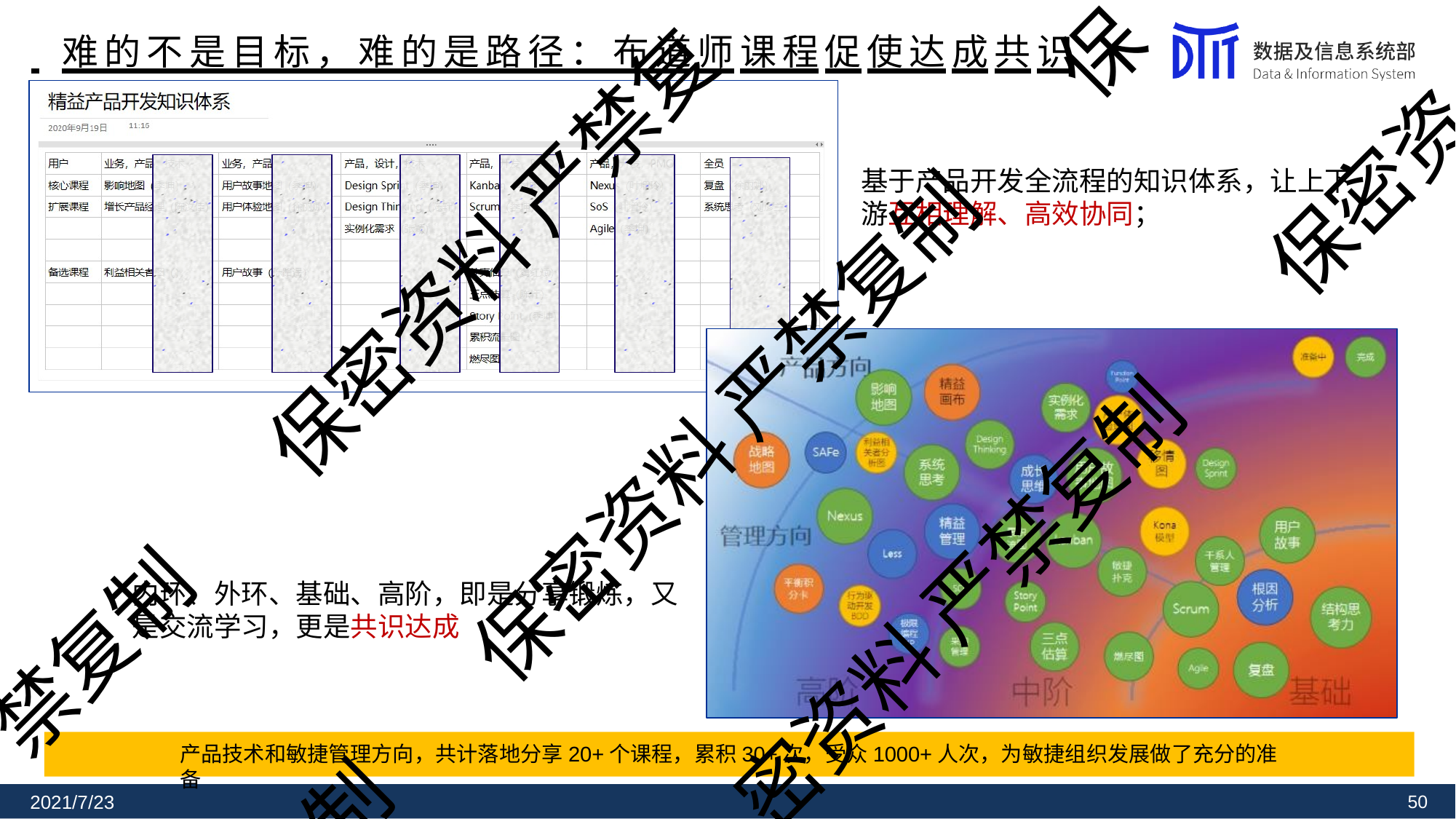

保
# 难的不是目标，难的是路径：布道师课程促使达成共识

保密资

基于产品开发全流程的知识体系，让上下 游互相理解、高效协同；
保密资料 严禁复

保密资料 严禁复制
密资料 严禁复制
内环、外环、基础、高阶，即是分享锻炼，又 是交流学习，更是共识达成
禁复制

产品技术和敏捷管理方向，共计落地分享20+个课程，累积30+次，受众1000+人次，为敏捷组织发展做了充分的准备
制
2021/7/23
50